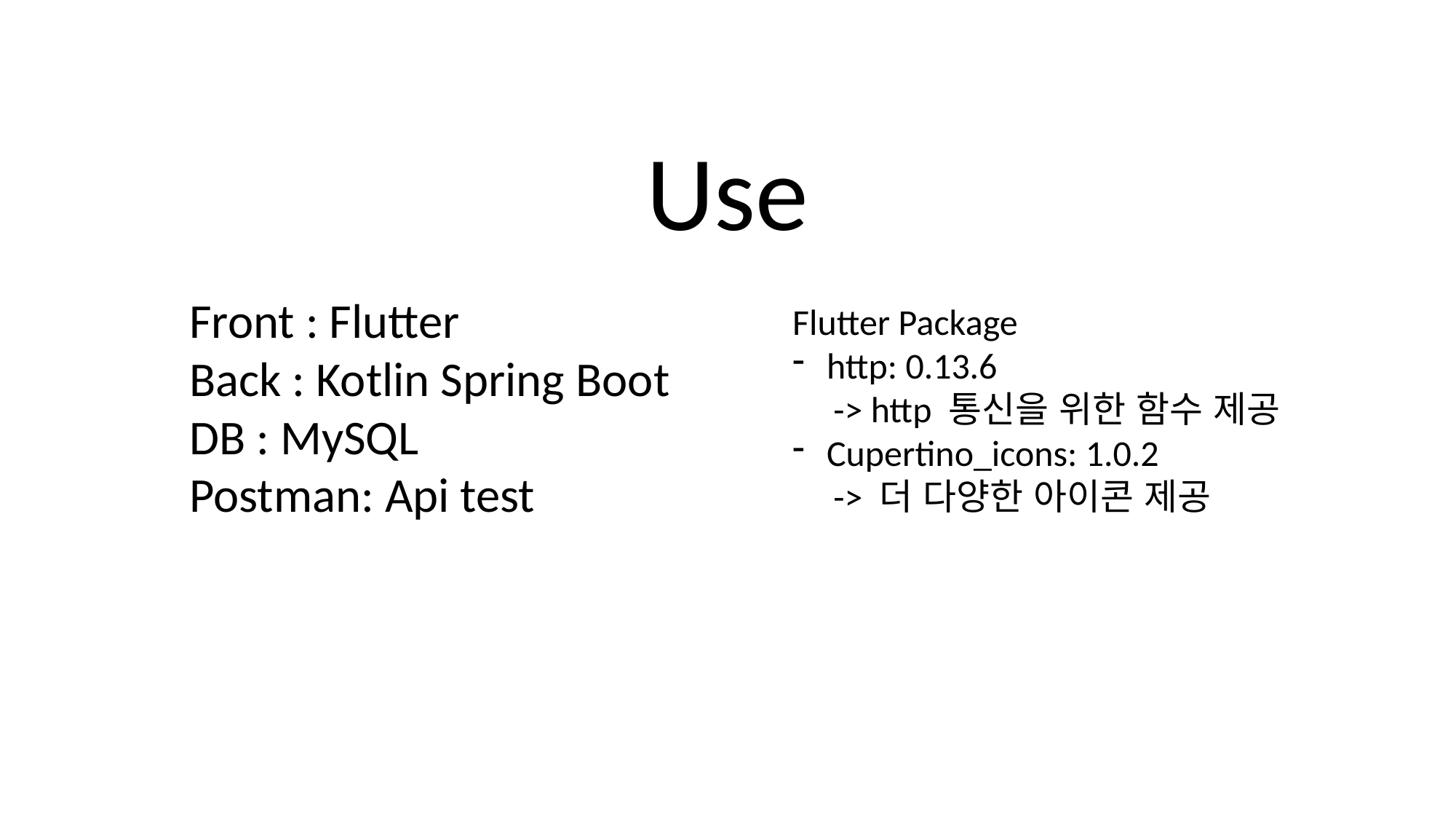

Use
Front : Flutter
Back : Kotlin Spring Boot
DB : MySQL
Postman: Api test
Flutter Package
http: 0.13.6
     -> http 통신을 위한 함수 제공
Cupertino_icons: 1.0.2
     -> 더 다양한 아이콘 제공